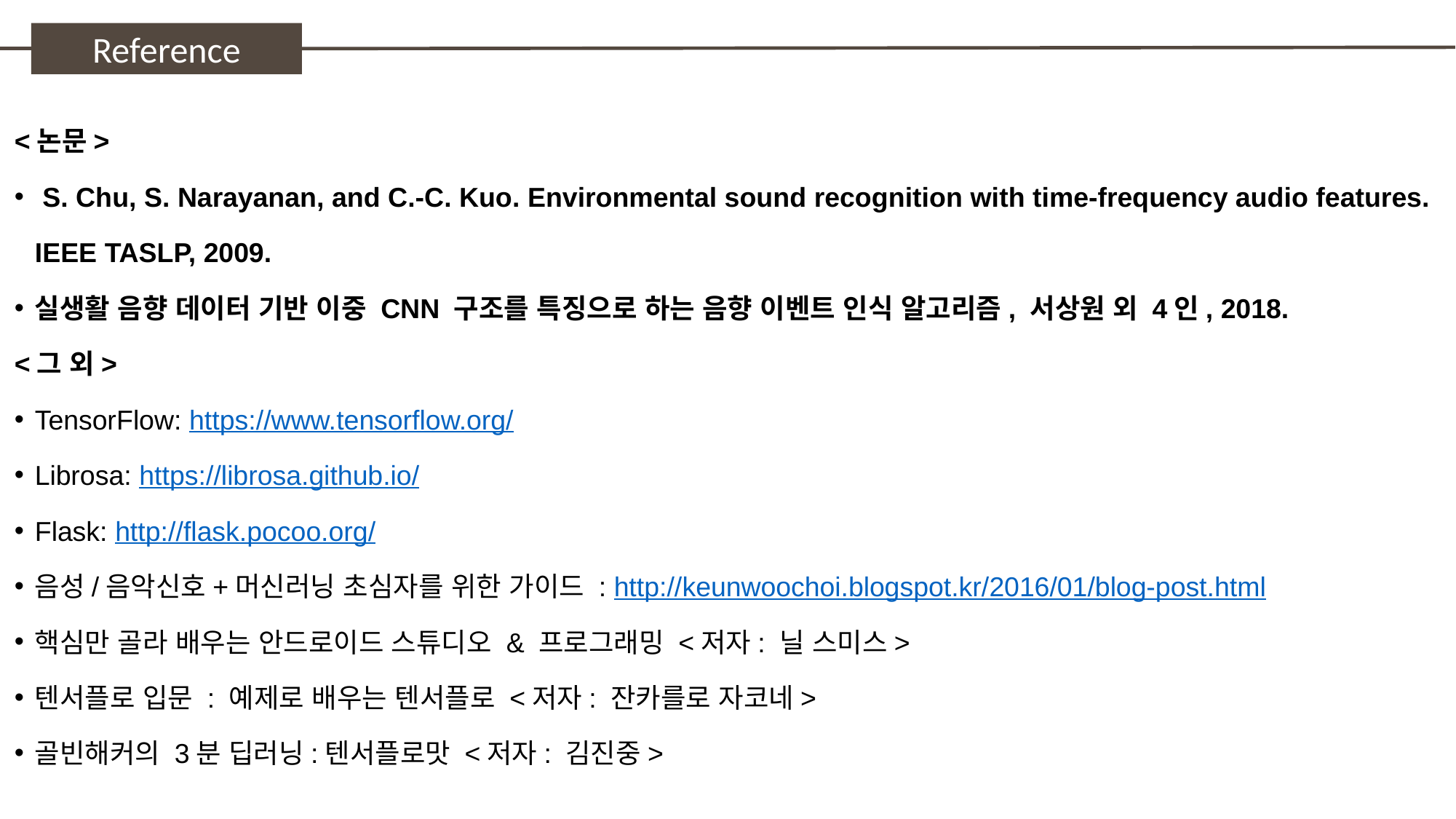

Reference
<논문>
 S. Chu, S. Narayanan, and C.-C. Kuo. Environmental sound recognition with time-frequency audio features. IEEE TASLP, 2009.
실생활 음향 데이터 기반 이중 CNN 구조를 특징으로 하는 음향 이벤트 인식 알고리즘, 서상원 외 4인, 2018.
<그 외>
TensorFlow: https://www.tensorflow.org/
Librosa: https://librosa.github.io/
Flask: http://flask.pocoo.org/
음성/음악신호+머신러닝 초심자를 위한 가이드 : http://keunwoochoi.blogspot.kr/2016/01/blog-post.html
핵심만 골라 배우는 안드로이드 스튜디오 & 프로그래밍 <저자: 닐 스미스>
텐서플로 입문 : 예제로 배우는 텐서플로 <저자: 잔카를로 자코네>
골빈해커의 3분 딥러닝:텐서플로맛 <저자: 김진중>